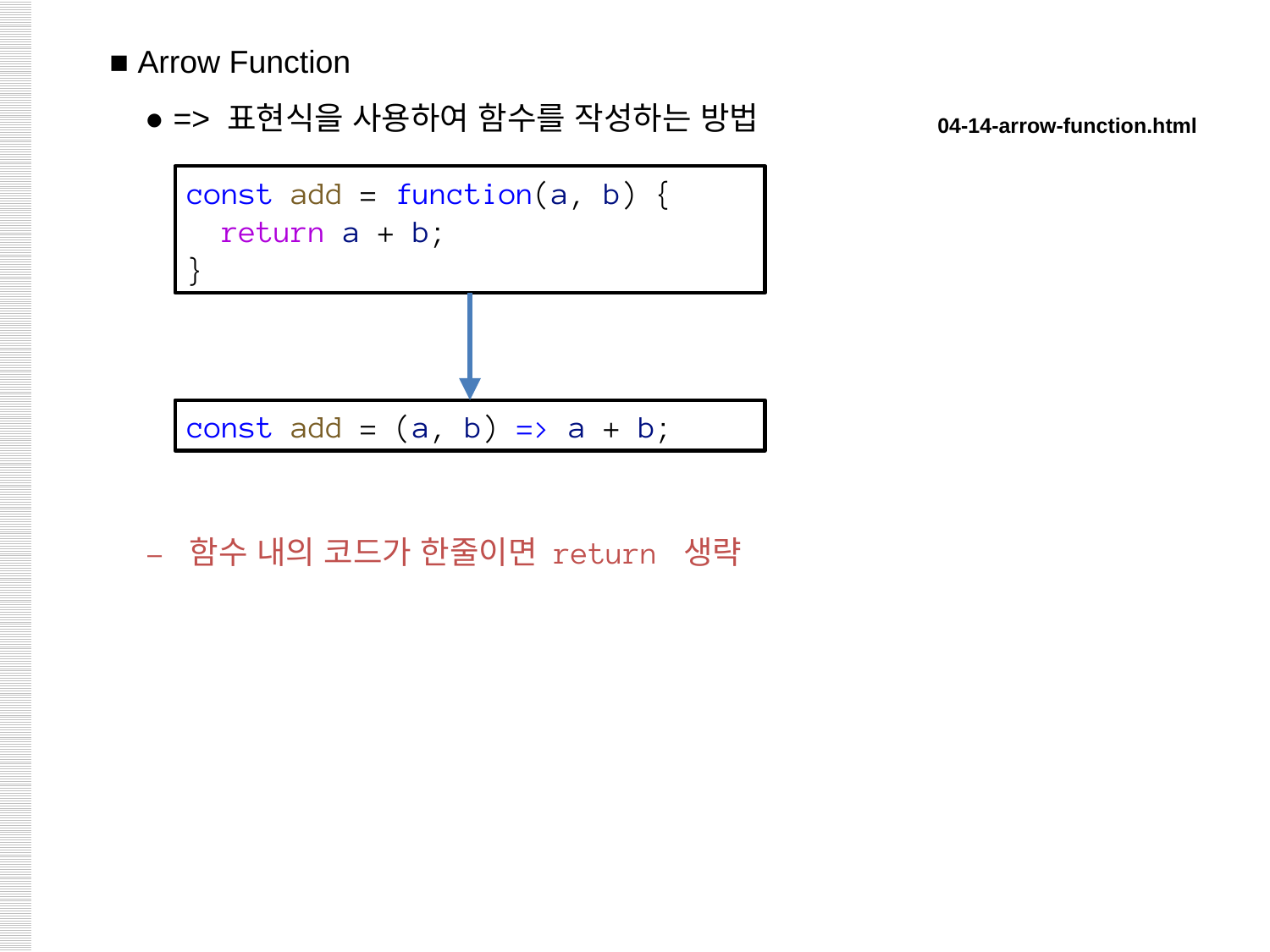

■ Arrow Function
    ● => 표현식을 사용하여 함수를 작성하는 방법
04-14-arrow-function.html
const add = function(a, b) {
  return a + b;
}
const add = (a, b) => a + b;
- 함수 내의 코드가 한줄이면 return 생략